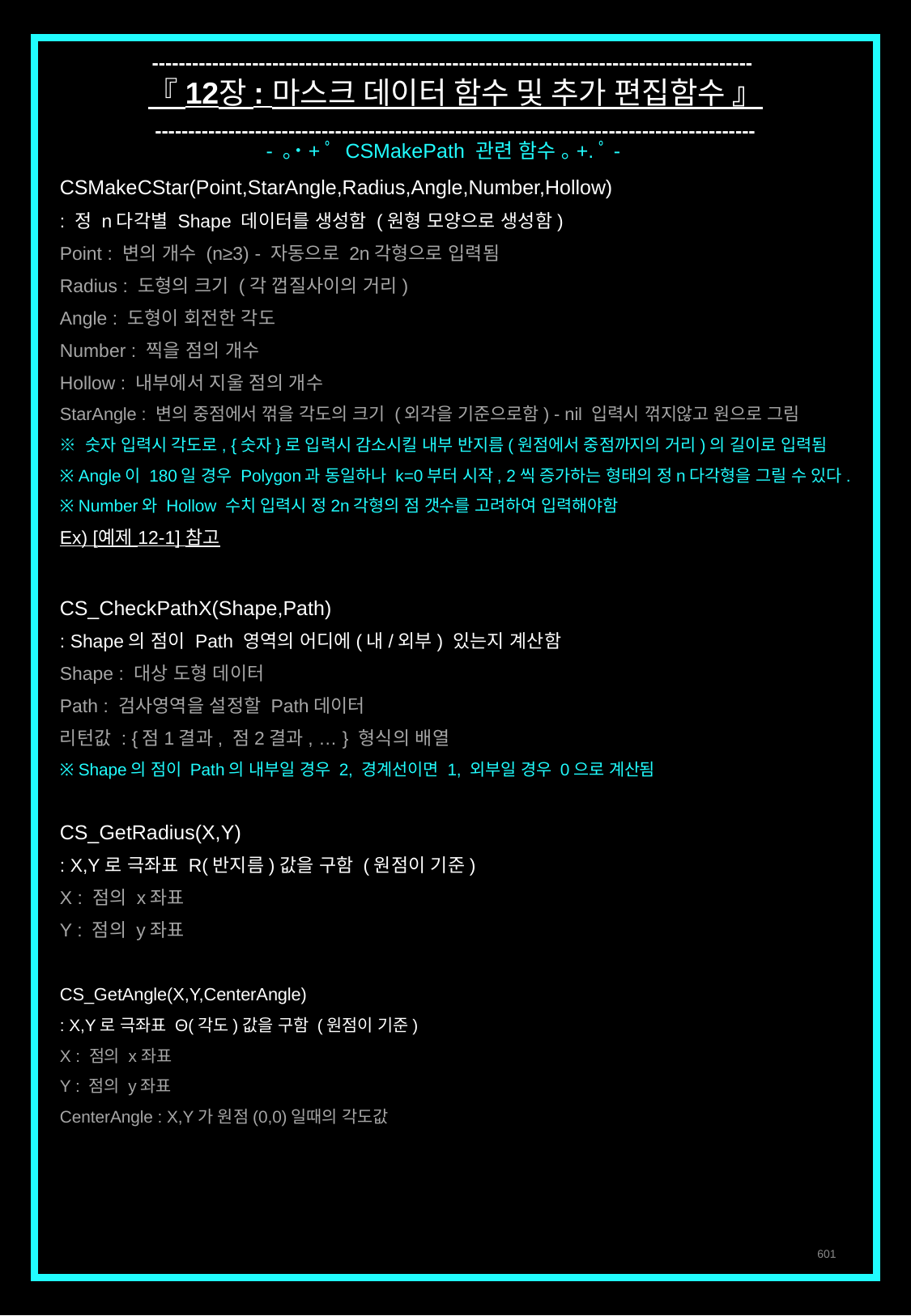

------------------------------------------------------------------------------------------
『 12장 : 마스크 데이터 함수 및 추가 편집함수 』
------------------------------------------------------------------------------------------
- ｡˙+ﾟ CSMakePath 관련 함수 ｡+.ﾟ-
CSMakeCStar(Point,StarAngle,Radius,Angle,Number,Hollow)
: 정 n다각별 Shape 데이터를 생성함 (원형 모양으로 생성함)
Point : 변의 개수 (n≥3) - 자동으로 2n각형으로 입력됨
Radius : 도형의 크기 (각 껍질사이의 거리)
Angle : 도형이 회전한 각도
Number : 찍을 점의 개수
Hollow : 내부에서 지울 점의 개수
StarAngle : 변의 중점에서 꺾을 각도의 크기 (외각을 기준으로함) - nil 입력시 꺾지않고 원으로 그림
※ 숫자 입력시 각도로, {숫자}로 입력시 감소시킬 내부 반지름(원점에서 중점까지의 거리)의 길이로 입력됨
※ Angle이 180일 경우 Polygon과 동일하나 k=0부터 시작, 2씩 증가하는 형태의 정n다각형을 그릴 수 있다.
※ Number와 Hollow 수치 입력시 정2n각형의 점 갯수를 고려하여 입력해야함
Ex) [예제 12-1] 참고

CS_CheckPathX(Shape,Path)
: Shape의 점이 Path 영역의 어디에(내/외부) 있는지 계산함
Shape : 대상 도형 데이터
Path : 검사영역을 설정할 Path데이터
리턴값 : {점1결과, 점2결과, … } 형식의 배열
※ Shape의 점이 Path의 내부일 경우 2, 경계선이면 1, 외부일 경우 0으로 계산됨

CS_GetRadius(X,Y)
: X,Y로 극좌표 R(반지름)값을 구함 (원점이 기준)
X : 점의 x좌표
Y : 점의 y좌표

CS_GetAngle(X,Y,CenterAngle)
: X,Y로 극좌표 Θ(각도)값을 구함 (원점이 기준)
X : 점의 x좌표
Y : 점의 y좌표
CenterAngle : X,Y가 원점(0,0)일때의 각도값

601